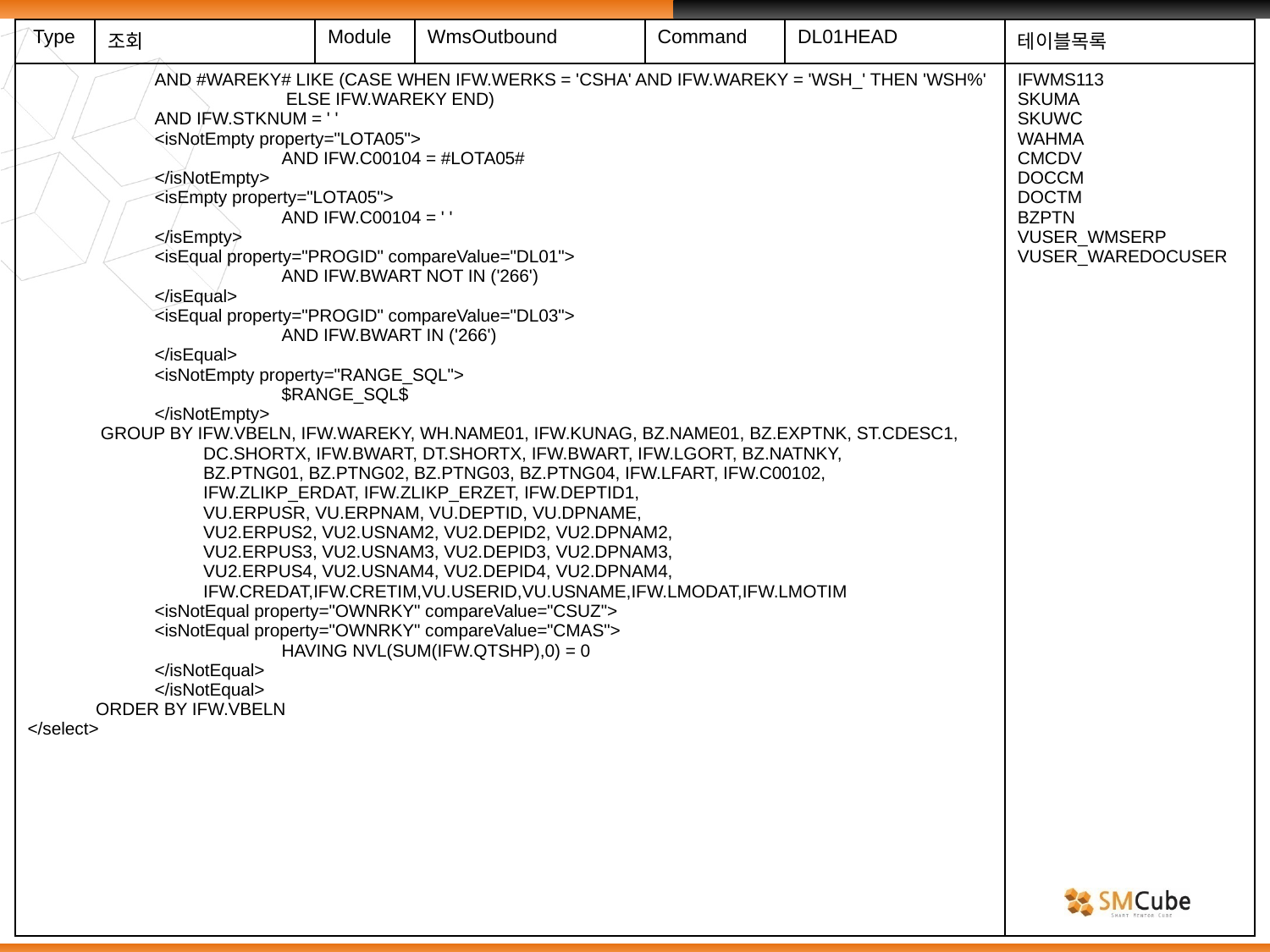

| Type | 조회 | Module | WmsOutbound | Command | DL01HEAD | 테이블목록 |
| --- | --- | --- | --- | --- | --- | --- |
| AND #WAREKY# LIKE (CASE WHEN IFW.WERKS = 'CSHA' AND IFW.WAREKY = 'WSH\_' THEN 'WSH%' ELSE IFW.WAREKY END) AND IFW.STKNUM = ' ' <isNotEmpty property="LOTA05"> AND IFW.C00104 = #LOTA05# </isNotEmpty> <isEmpty property="LOTA05"> AND IFW.C00104 = ' ' </isEmpty> <isEqual property="PROGID" compareValue="DL01"> AND IFW.BWART NOT IN ('266') </isEqual> <isEqual property="PROGID" compareValue="DL03"> AND IFW.BWART IN ('266') </isEqual> <isNotEmpty property="RANGE\_SQL"> $RANGE\_SQL$ </isNotEmpty> GROUP BY IFW.VBELN, IFW.WAREKY, WH.NAME01, IFW.KUNAG, BZ.NAME01, BZ.EXPTNK, ST.CDESC1, DC.SHORTX, IFW.BWART, DT.SHORTX, IFW.BWART, IFW.LGORT, BZ.NATNKY, BZ.PTNG01, BZ.PTNG02, BZ.PTNG03, BZ.PTNG04, IFW.LFART, IFW.C00102, IFW.ZLIKP\_ERDAT, IFW.ZLIKP\_ERZET, IFW.DEPTID1, VU.ERPUSR, VU.ERPNAM, VU.DEPTID, VU.DPNAME, VU2.ERPUS2, VU2.USNAM2, VU2.DEPID2, VU2.DPNAM2, VU2.ERPUS3, VU2.USNAM3, VU2.DEPID3, VU2.DPNAM3, VU2.ERPUS4, VU2.USNAM4, VU2.DEPID4, VU2.DPNAM4, IFW.CREDAT,IFW.CRETIM,VU.USERID,VU.USNAME,IFW.LMODAT,IFW.LMOTIM <isNotEqual property="OWNRKY" compareValue="CSUZ"> <isNotEqual property="OWNRKY" compareValue="CMAS"> HAVING NVL(SUM(IFW.QTSHP),0) = 0 </isNotEqual> </isNotEqual> ORDER BY IFW.VBELN </select> |  |  |  |  |  | IFWMS113 SKUMA SKUWC WAHMA CMCDV DOCCM DOCTM BZPTN VUSER\_WMSERP VUSER\_WAREDOCUSER |